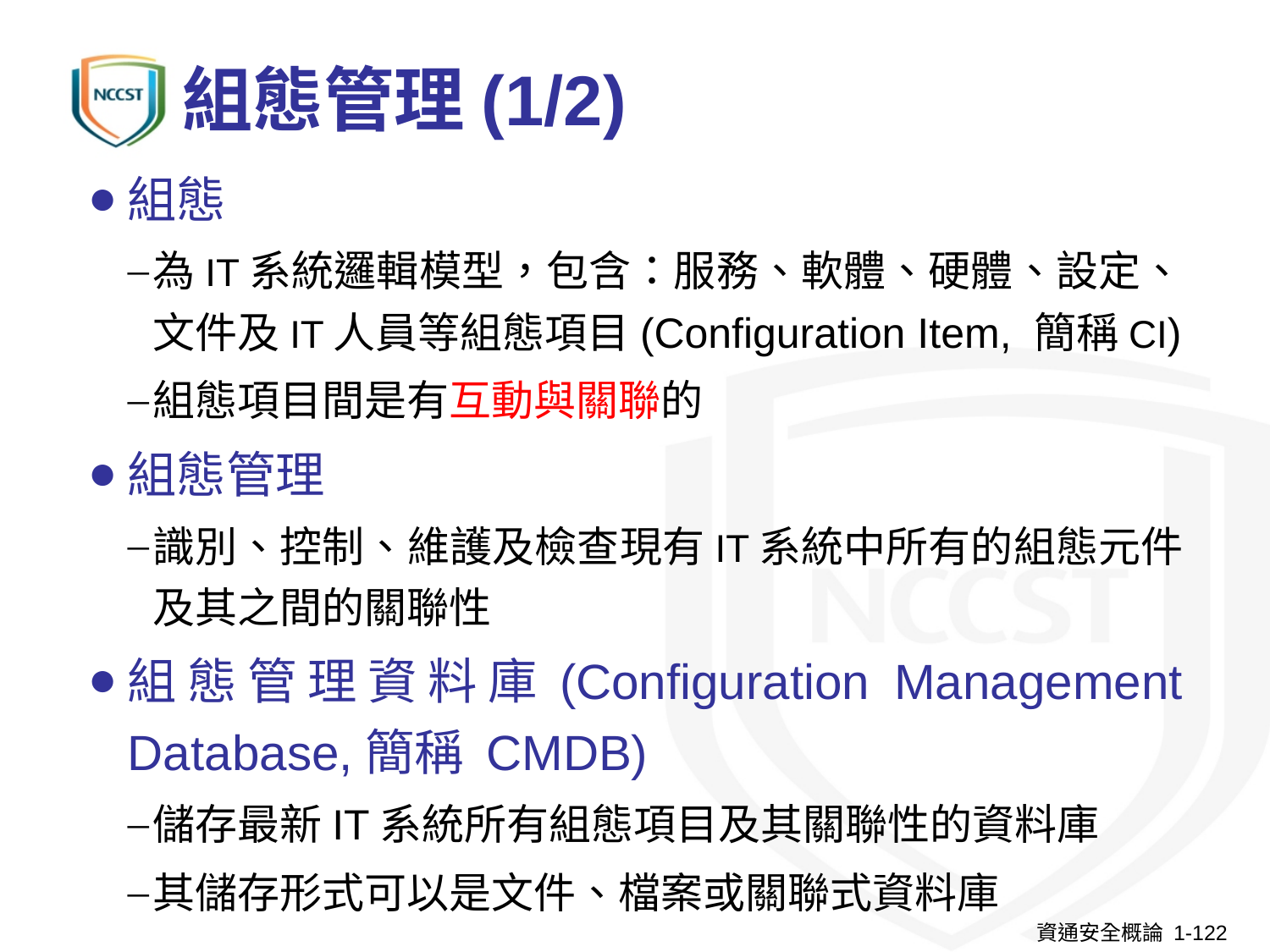

# 組態管理(1/2)
組態
為IT系統邏輯模型，包含：服務、軟體、硬體、設定、文件及IT人員等組態項目(Configuration Item, 簡稱CI)
組態項目間是有互動與關聯的
組態管理
識別、控制、維護及檢查現有IT系統中所有的組態元件及其之間的關聯性
組態管理資料庫(Configuration Management Database,簡稱 CMDB)
儲存最新IT系統所有組態項目及其關聯性的資料庫
其儲存形式可以是文件、檔案或關聯式資料庫